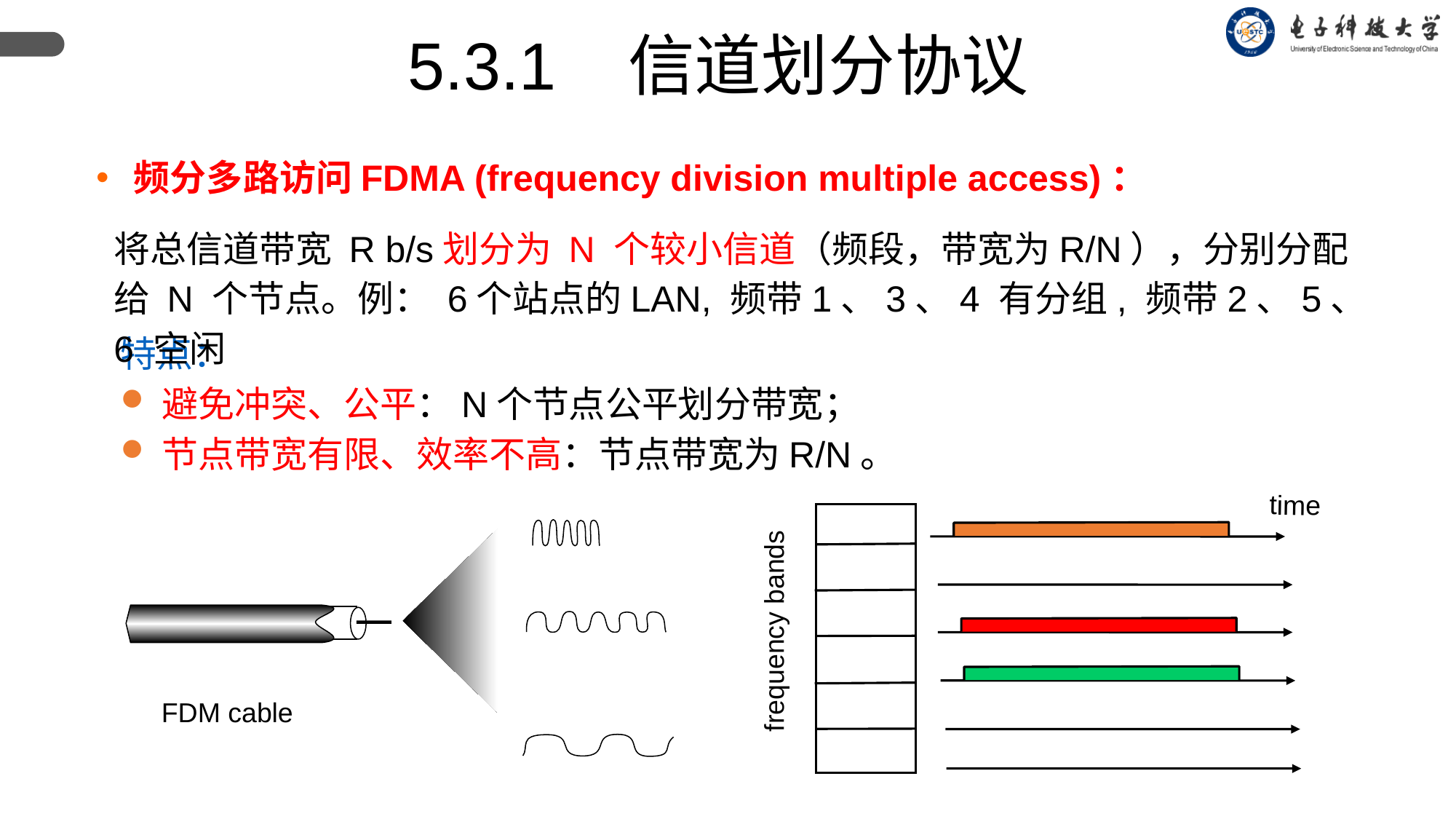

5.3.1   信道划分协议
  频分多路访问FDMA (frequency division multiple access)：
将总信道带宽 R b/s划分为 N 个较小信道（频段，带宽为R/N），分别分配给 N 个节点。例： 6个站点的LAN, 频带1、3、4 有分组, 频带2、5、6 空闲
特点：
避免冲突、公平：N个节点公平划分带宽；
节点带宽有限、效率不高：节点带宽为R/N。
time

frequency bands

FDM cable